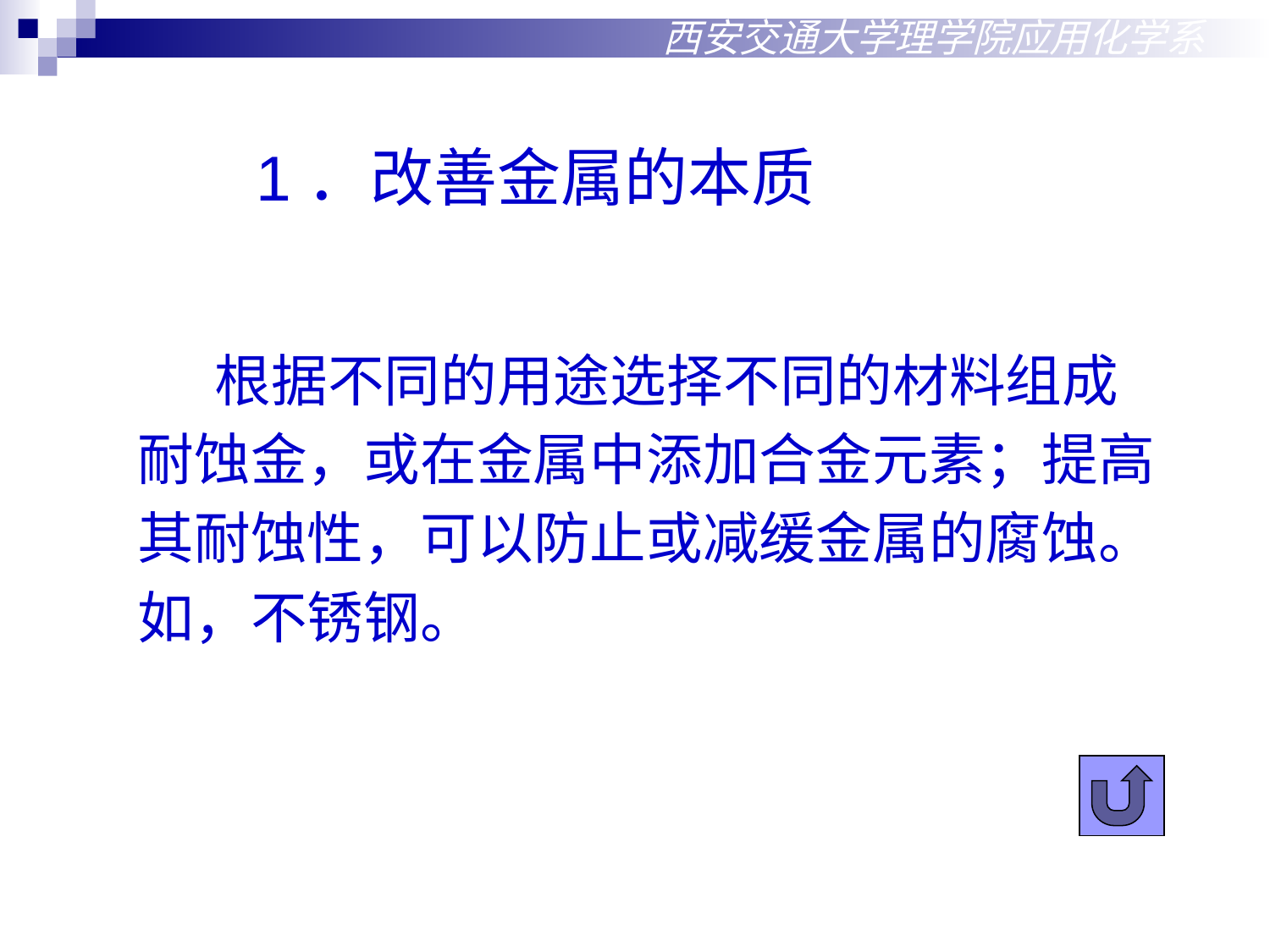

西安交通大学理学院应用化学系
1．改善金属的本质
     根据不同的用途选择不同的材料组成
耐蚀金，或在金属中添加合金元素；提高
其耐蚀性，可以防止或减缓金属的腐蚀。
如，不锈钢。